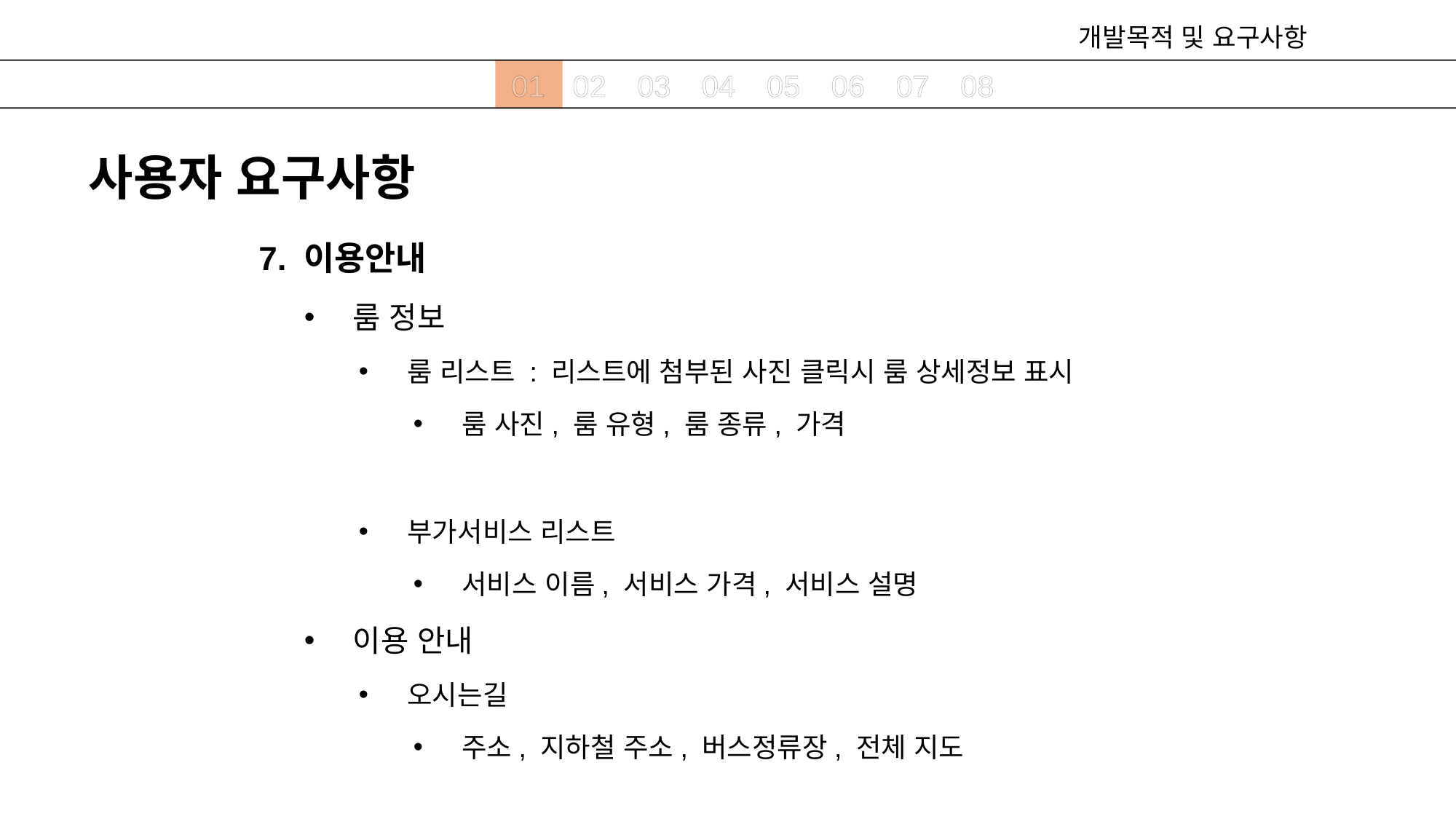

개발목적 및 요구사항

01
02
03
04
05
06
07
08
사용자 요구사항
7. 이용안내
룸 정보
룸 리스트 : 리스트에 첨부된 사진 클릭시 룸 상세정보 표시
룸 사진, 룸 유형, 룸 종류, 가격

부가서비스 리스트
서비스 이름, 서비스 가격, 서비스 설명
이용 안내
오시는길
주소, 지하철 주소, 버스정류장, 전체 지도